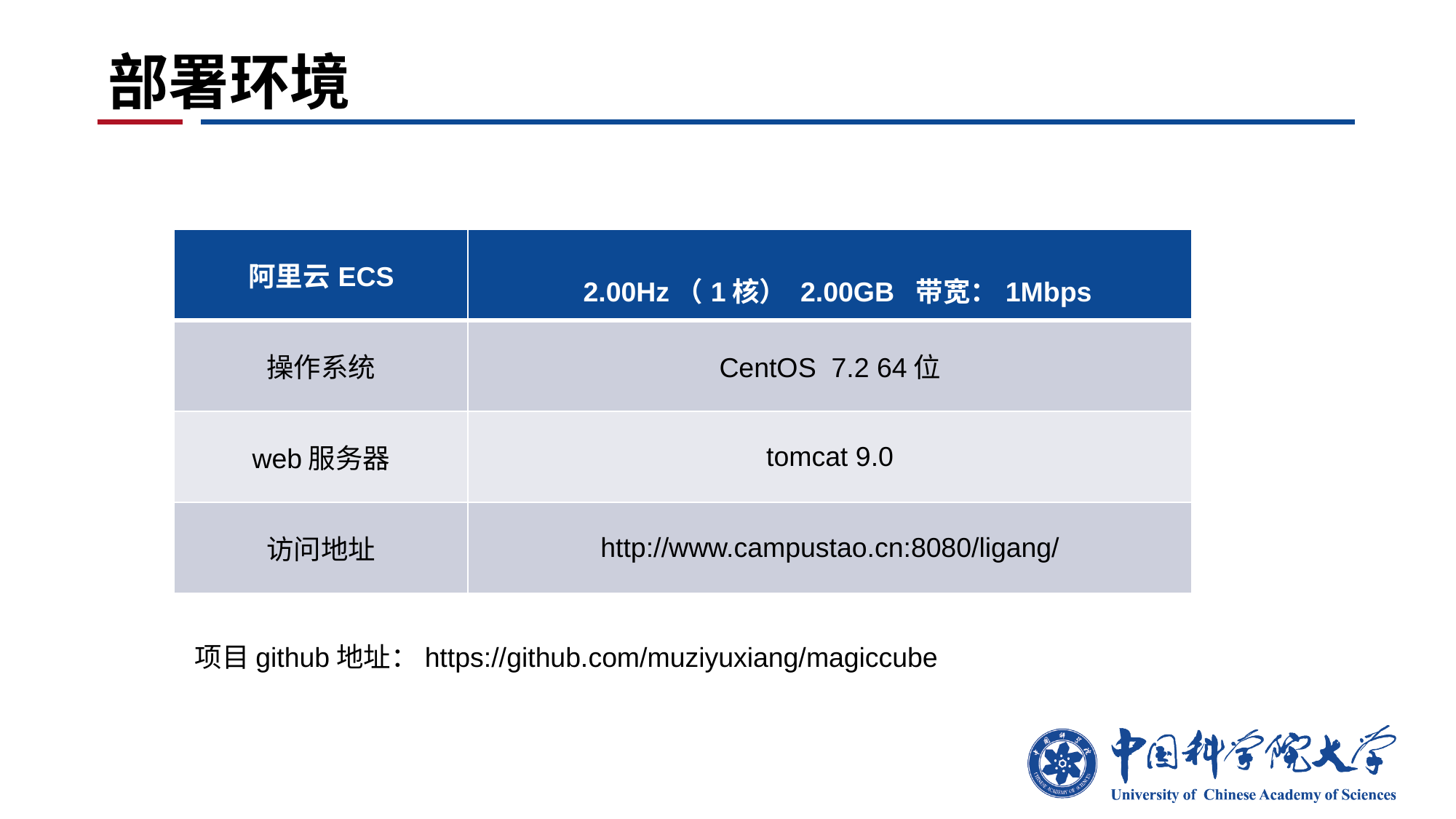

# 部署环境
| 阿里云ECS | 2.00Hz（1核） 2.00GB 带宽：1Mbps |
| --- | --- |
| 操作系统 | CentOS 7.2 64位 |
| web服务器 | tomcat 9.0 |
| 访问地址 | http://www.campustao.cn:8080/ligang/ |
项目github地址：https://github.com/muziyuxiang/magiccube